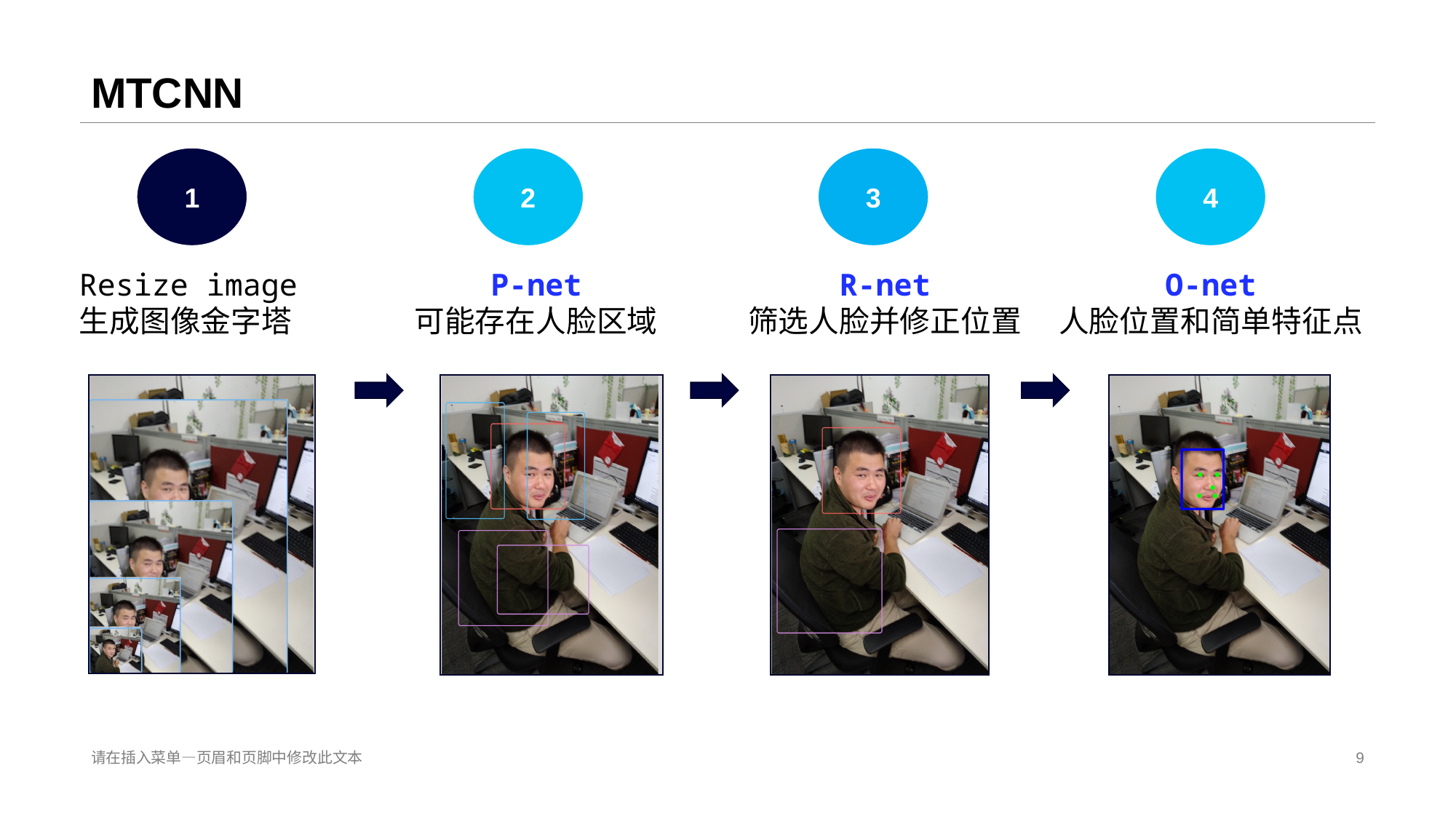

# MTCNN
1
2
3
4
Resize image
生成图像金字塔
P-net
可能存在人脸区域
R-net
筛选人脸并修正位置
O-net
人脸位置和简单特征点

请在插入菜单—页眉和页脚中修改此文本
9